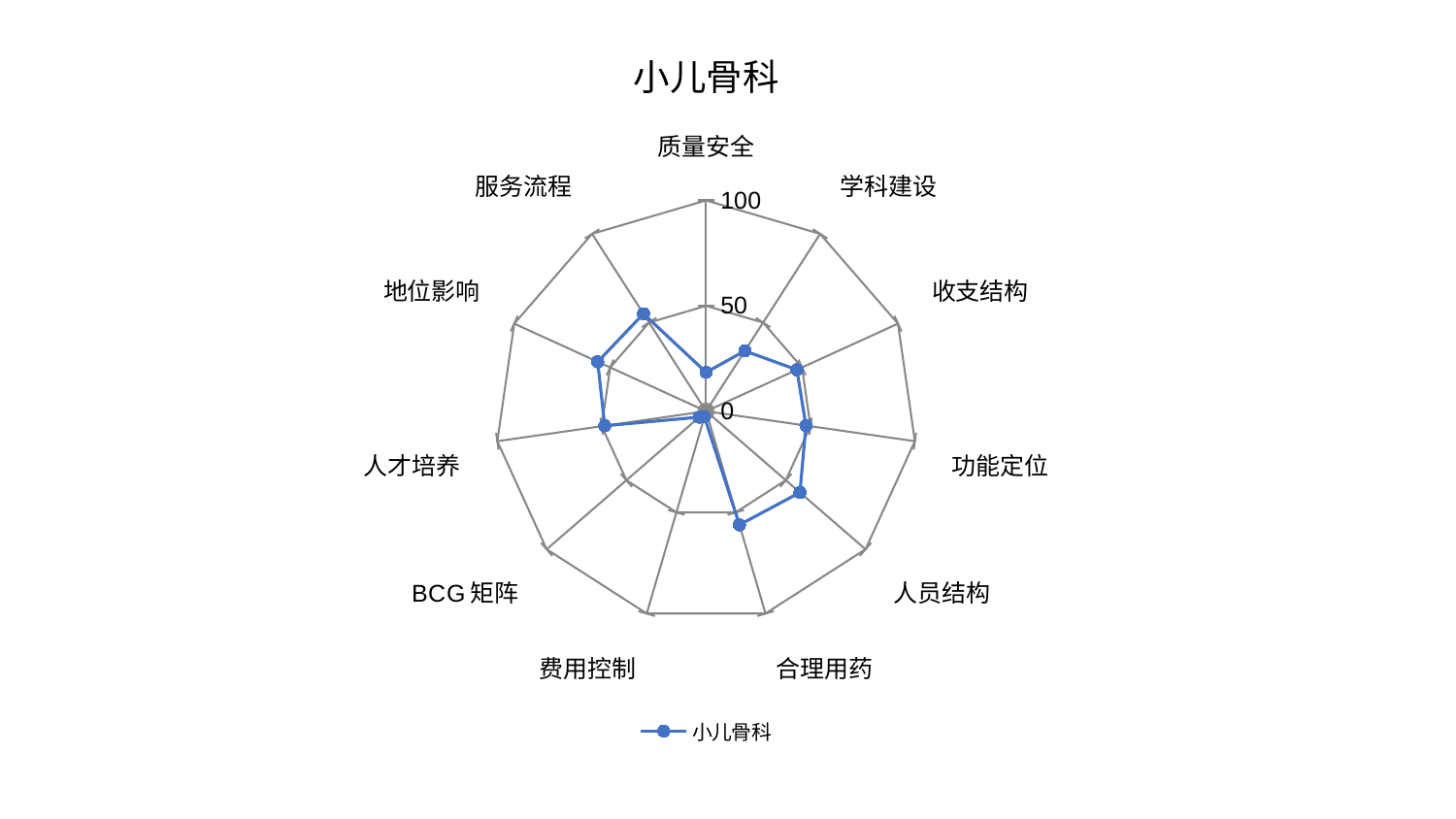

### Chart: 小儿骨科

| Category | 小儿骨科 |
|---|---|
| 质量安全 | 18.451064881795435 |
| 学科建设 | 34.021878274332764 |
| 收支结构 | 47.345311594841526 |
| 功能定位 | 47.82093644176221 |
| 人员结构 | 58.877600821147254 |
| 合理用药 | 56.142791825701536 |
| 费用控制 | 2.8321411397584653 |
| BCG矩阵 | 4.293997524305764 |
| 人才培养 | 48.5685148087745 |
| 地位影响 | 56.50536194168286 |
| 服务流程 | 54.95049449357069 |
143